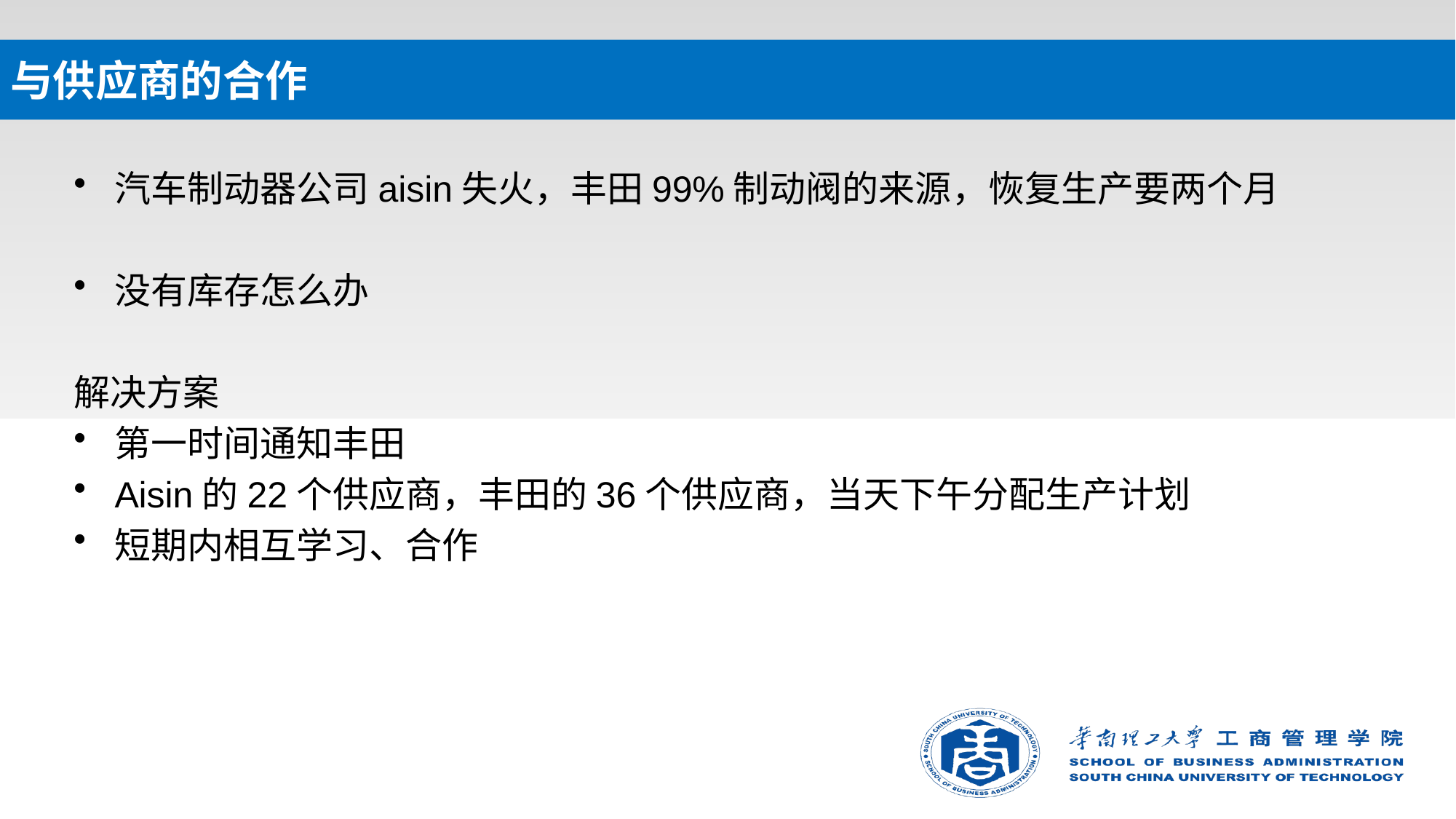

# 与供应商的合作
汽车制动器公司aisin失火，丰田99%制动阀的来源，恢复生产要两个月

没有库存怎么办

解决方案
第一时间通知丰田
Aisin的22个供应商，丰田的36个供应商，当天下午分配生产计划
短期内相互学习、合作